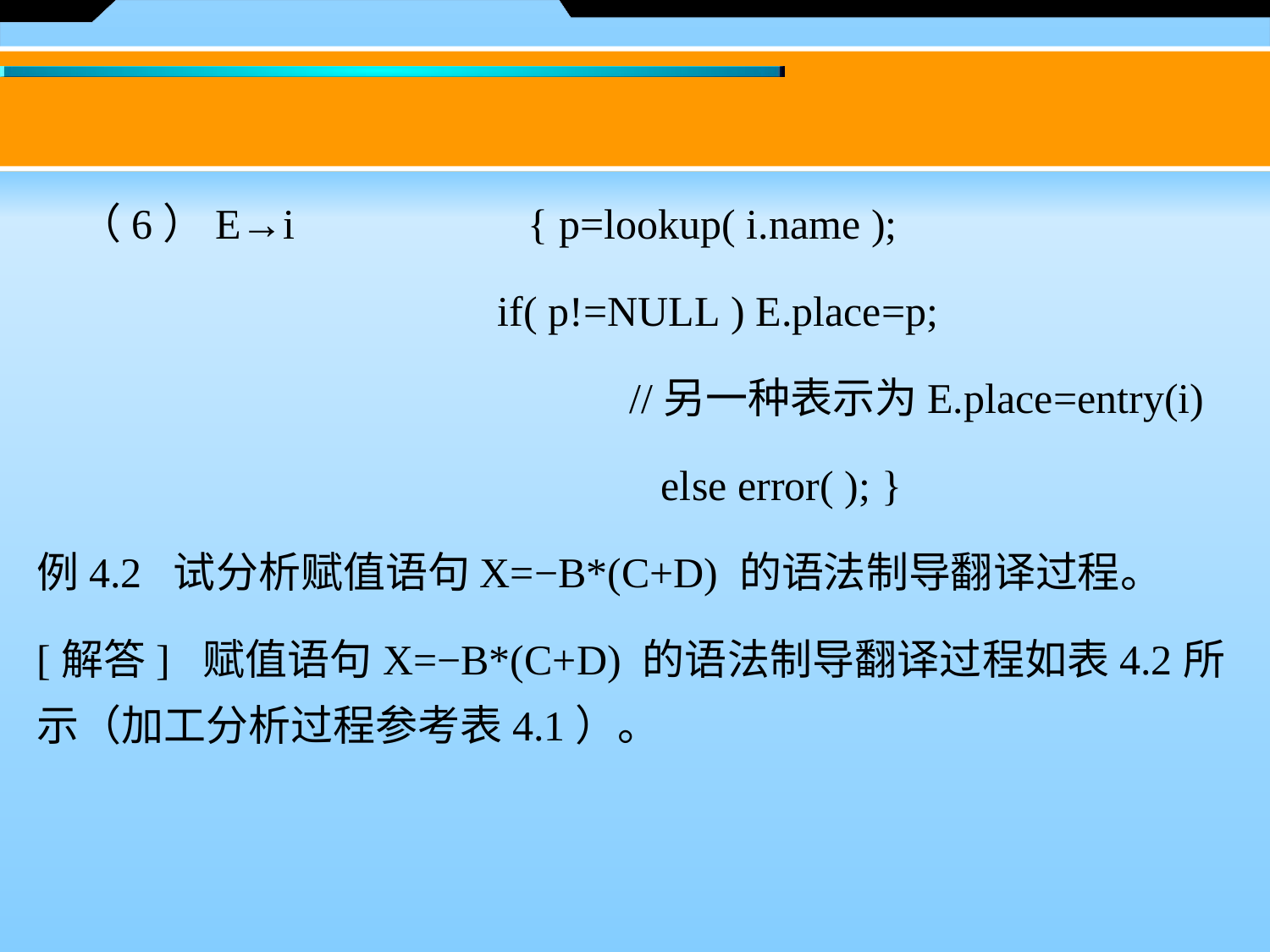

（6）E→i                      { p=lookup( i.name );
　　	                                  if( p!=NULL ) E.place=p;
                                                        //另一种表示为E.place=entry(i)
				           else error( ); }
例4.2  试分析赋值语句X=−B*(C+D) 的语法制导翻译过程。
[解答]  赋值语句X=−B*(C+D) 的语法制导翻译过程如表4.2所示（加工分析过程参考表4.1）。